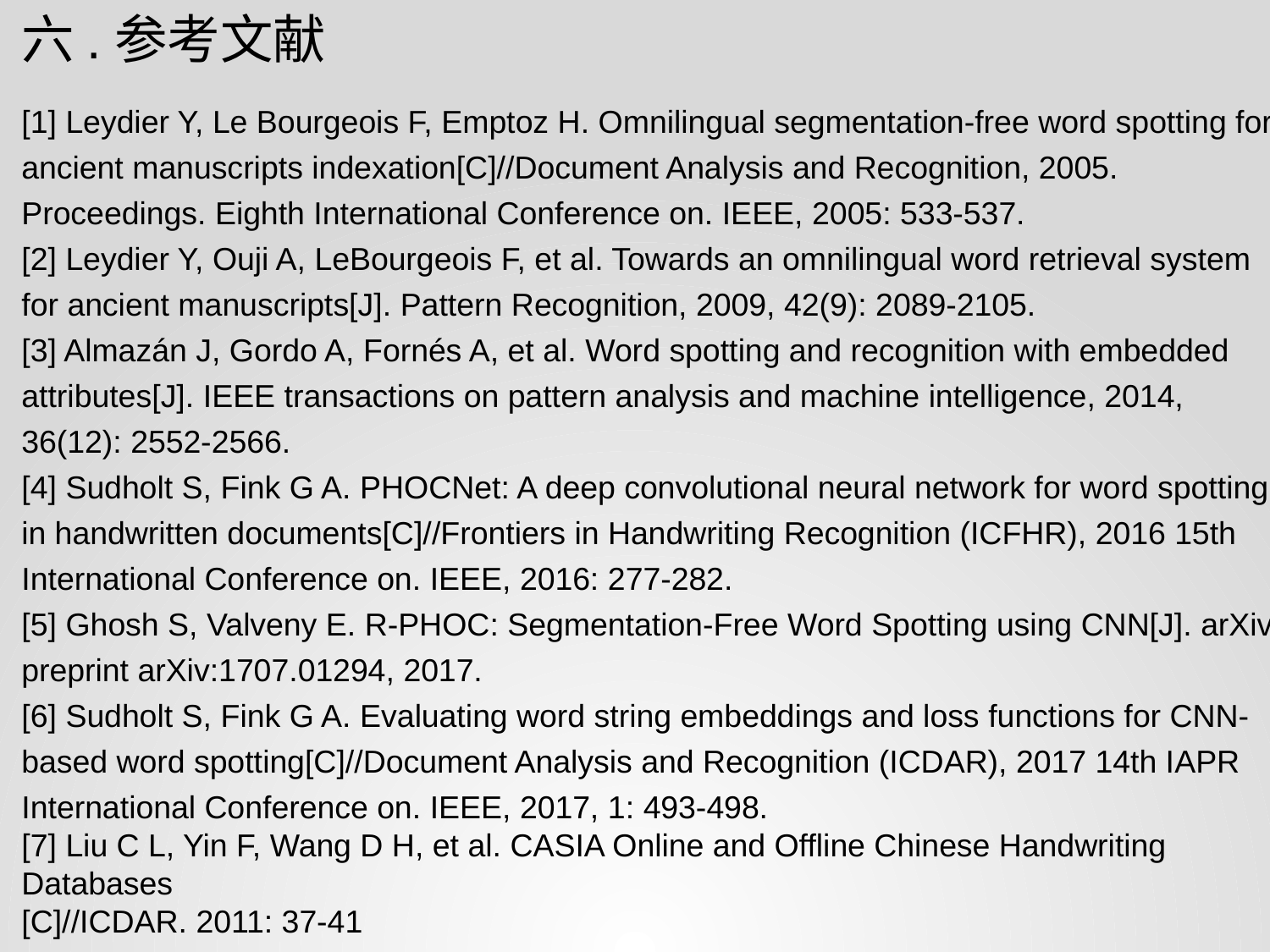

[1] Leydier Y, Le Bourgeois F, Emptoz H. Omnilingual segmentation-free word spotting for ancient manuscripts indexation[C]//Document Analysis and Recognition, 2005. Proceedings. Eighth International Conference on. IEEE, 2005: 533-537.
[2] Leydier Y, Ouji A, LeBourgeois F, et al. Towards an omnilingual word retrieval system for ancient manuscripts[J]. Pattern Recognition, 2009, 42(9): 2089-2105.
[3] Almazán J, Gordo A, Fornés A, et al. Word spotting and recognition with embedded attributes[J]. IEEE transactions on pattern analysis and machine intelligence, 2014, 36(12): 2552-2566.
[4] Sudholt S, Fink G A. PHOCNet: A deep convolutional neural network for word spotting in handwritten documents[C]//Frontiers in Handwriting Recognition (ICFHR), 2016 15th International Conference on. IEEE, 2016: 277-282.
[5] Ghosh S, Valveny E. R-PHOC: Segmentation-Free Word Spotting using CNN[J]. arXiv preprint arXiv:1707.01294, 2017.
[6] Sudholt S, Fink G A. Evaluating word string embeddings and loss functions for CNN-based word spotting[C]//Document Analysis and Recognition (ICDAR), 2017 14th IAPR International Conference on. IEEE, 2017, 1: 493-498.
[7] Liu C L, Yin F, Wang D H, et al. CASIA Online and Offline Chinese Handwriting Databases
[C]//ICDAR. 2011: 37-41
[8] Yue K, Sun M, Yuan Y, et al. Compact generalized non-local network[C]//Advances in Neural Information Processing Systems. 2018: 6510-6519.

六.参考文献